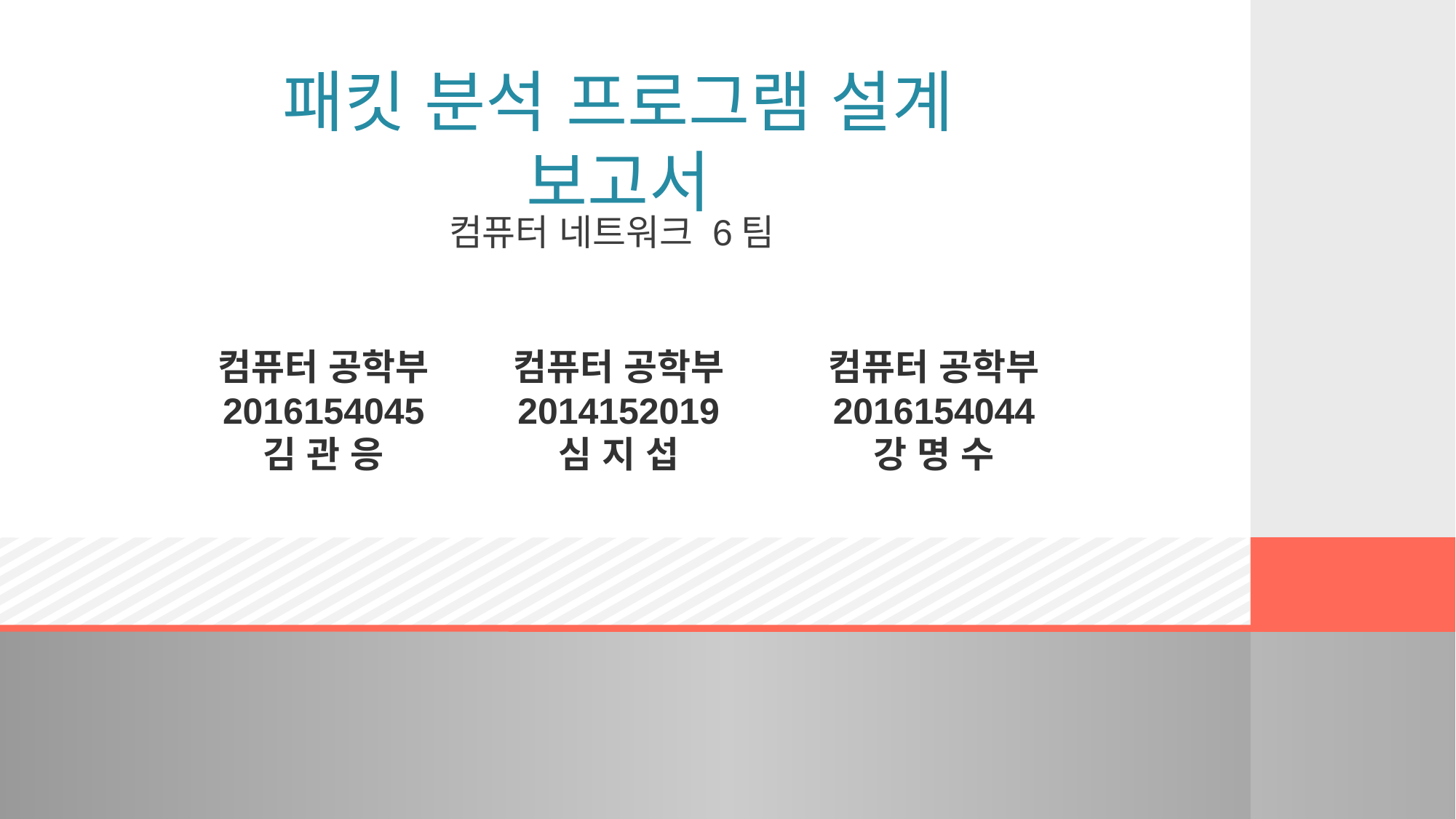

# 패킷 분석 프로그램 설계 보고서
컴퓨터 네트워크 6팀
컴퓨터 공학부
2016154045
김 관 응
컴퓨터 공학부
2014152019
심 지 섭
컴퓨터 공학부
2016154044
강 명 수